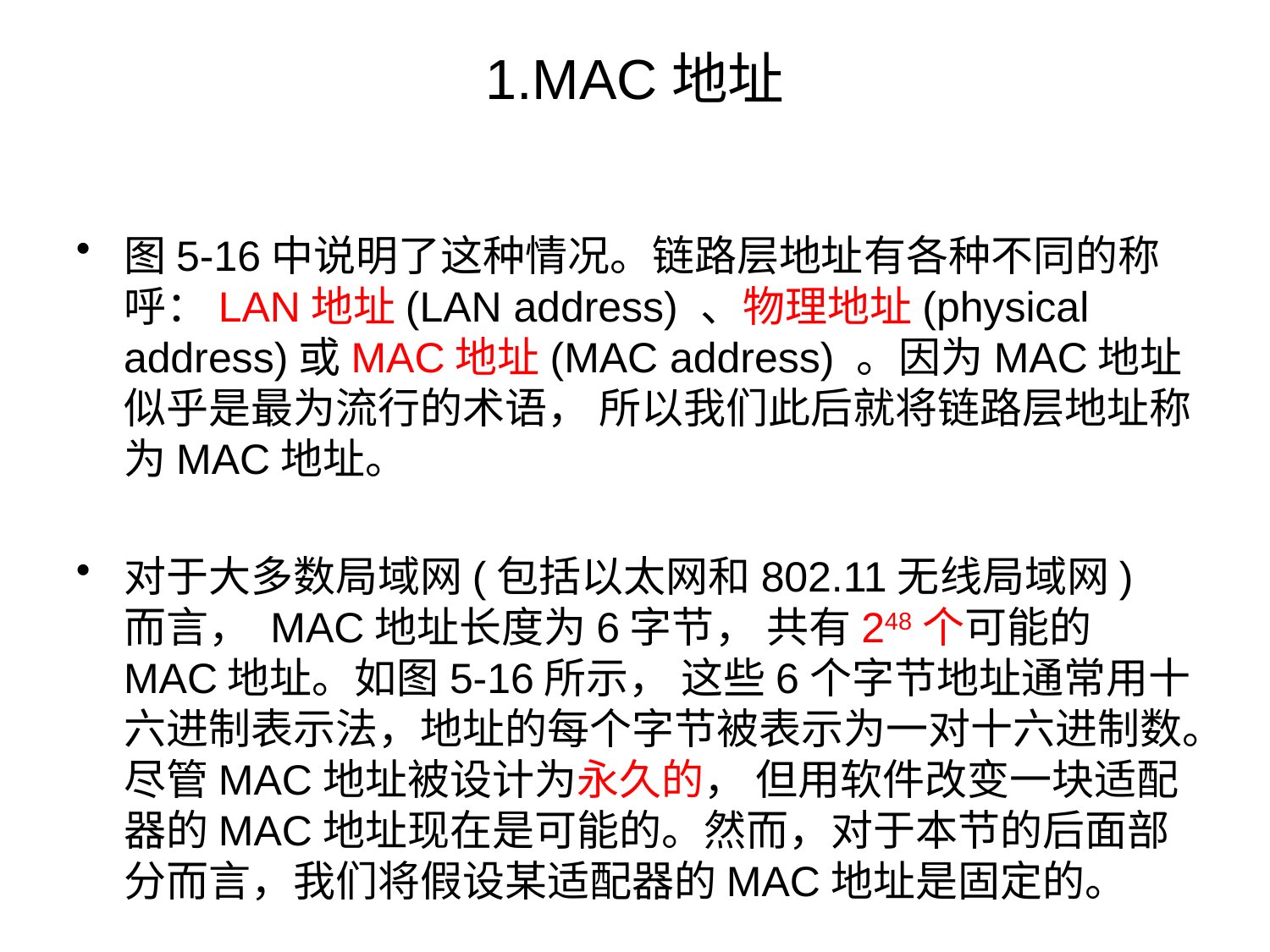

# 1.MAC地址
图5-16中说明了这种情况。链路层地址有各种不同的称呼：LAN地址(LAN address) 、物理地址(physical address)或MAC地址(MAC address) 。因为MAC地址似乎是最为流行的术语， 所以我们此后就将链路层地址称为MAC地址。

对于大多数局域网(包括以太网和802.11无线局域网) 而言， MAC地址长度为6字节， 共有248个可能的MAC地址。如图5-16所示， 这些6个字节地址通常用十六进制表示法，地址的每个字节被表示为一对十六进制数。尽管MAC地址被设计为永久的， 但用软件改变一块适配器的MAC地址现在是可能的。然而，对于本节的后面部分而言，我们将假设某适配器的MAC地址是固定的。